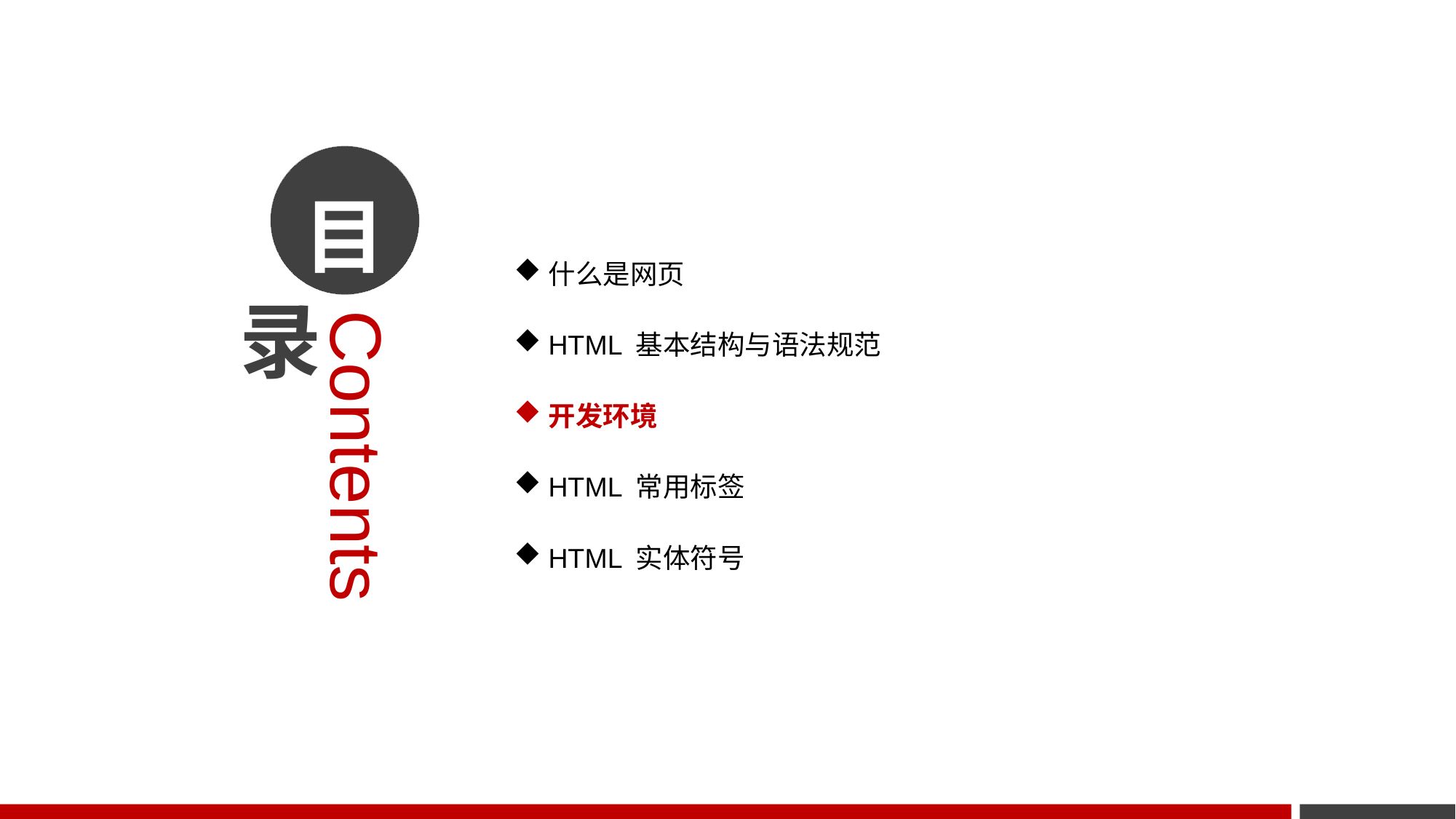

什么是网页
HTML 基本结构与语法规范
开发环境
HTML 常用标签
HTML 实体符号